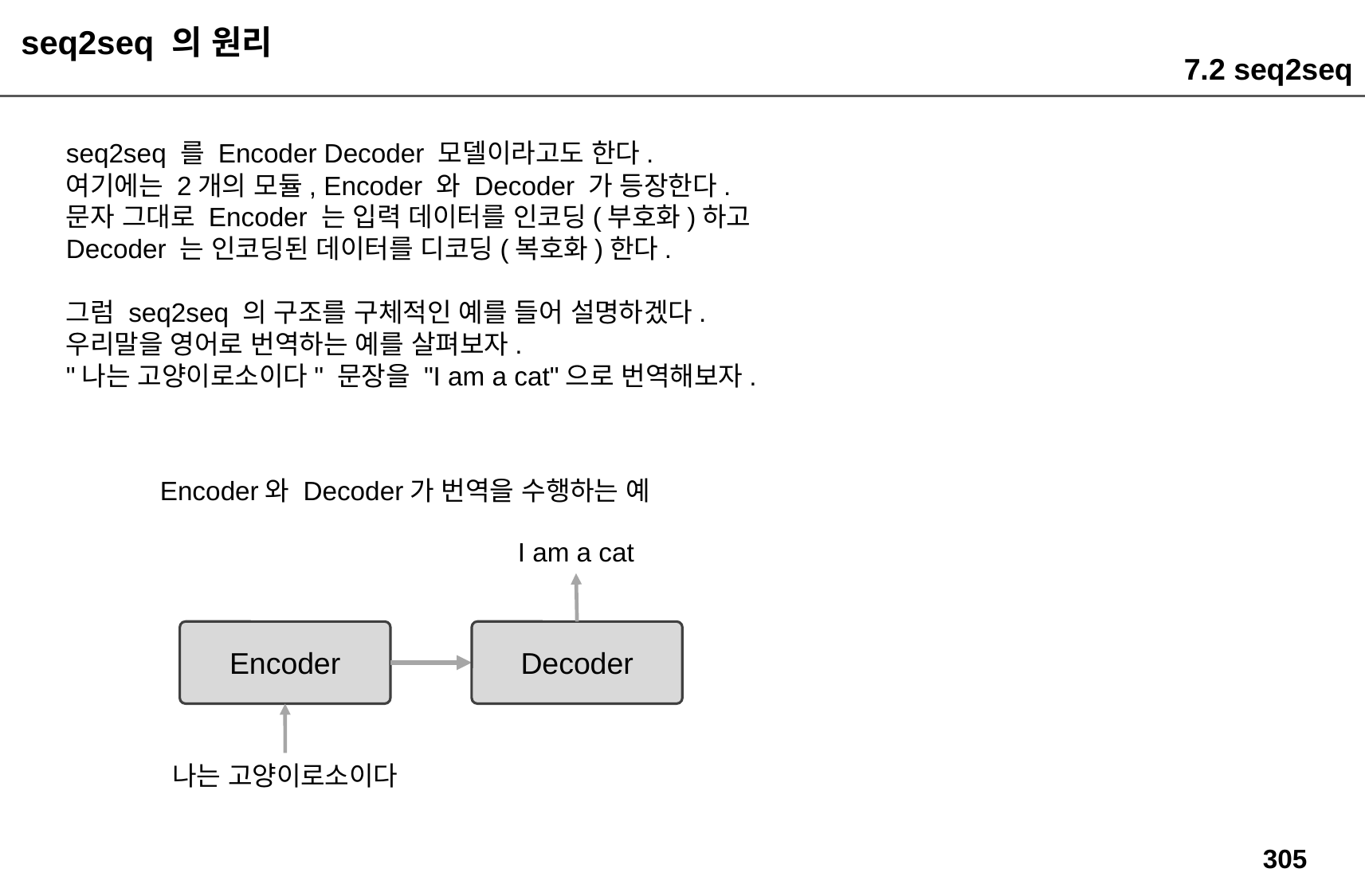

seq2seq 의 원리
7.2 seq2seq
seq2seq 를 Encoder Decoder 모델이라고도 한다.
여기에는 2개의 모듈, Encoder 와 Decoder 가 등장한다.
문자 그대로 Encoder 는 입력 데이터를 인코딩(부호화)하고
Decoder 는 인코딩된 데이터를 디코딩(복호화)한다.

그럼 seq2seq 의 구조를 구체적인 예를 들어 설명하겠다.
우리말을 영어로 번역하는 예를 살펴보자.
"나는 고양이로소이다" 문장을 "I am a cat"으로 번역해보자.
Encoder와 Decoder가 번역을 수행하는 예
I am a cat
Encoder
Decoder
나는 고양이로소이다